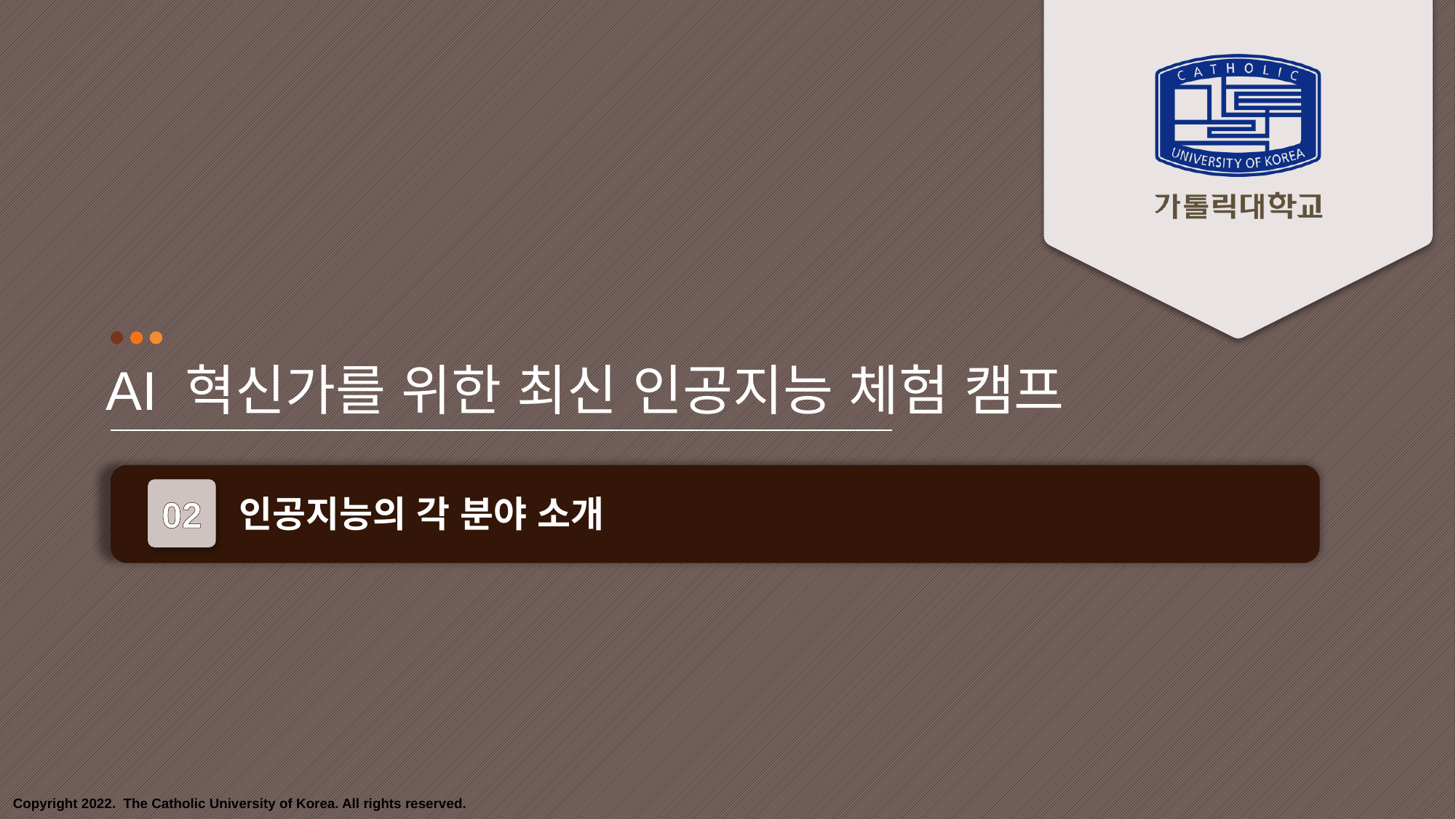

AI 혁신가를 위한 최신 인공지능 체험 캠프
02
인공지능의 각 분야 소개